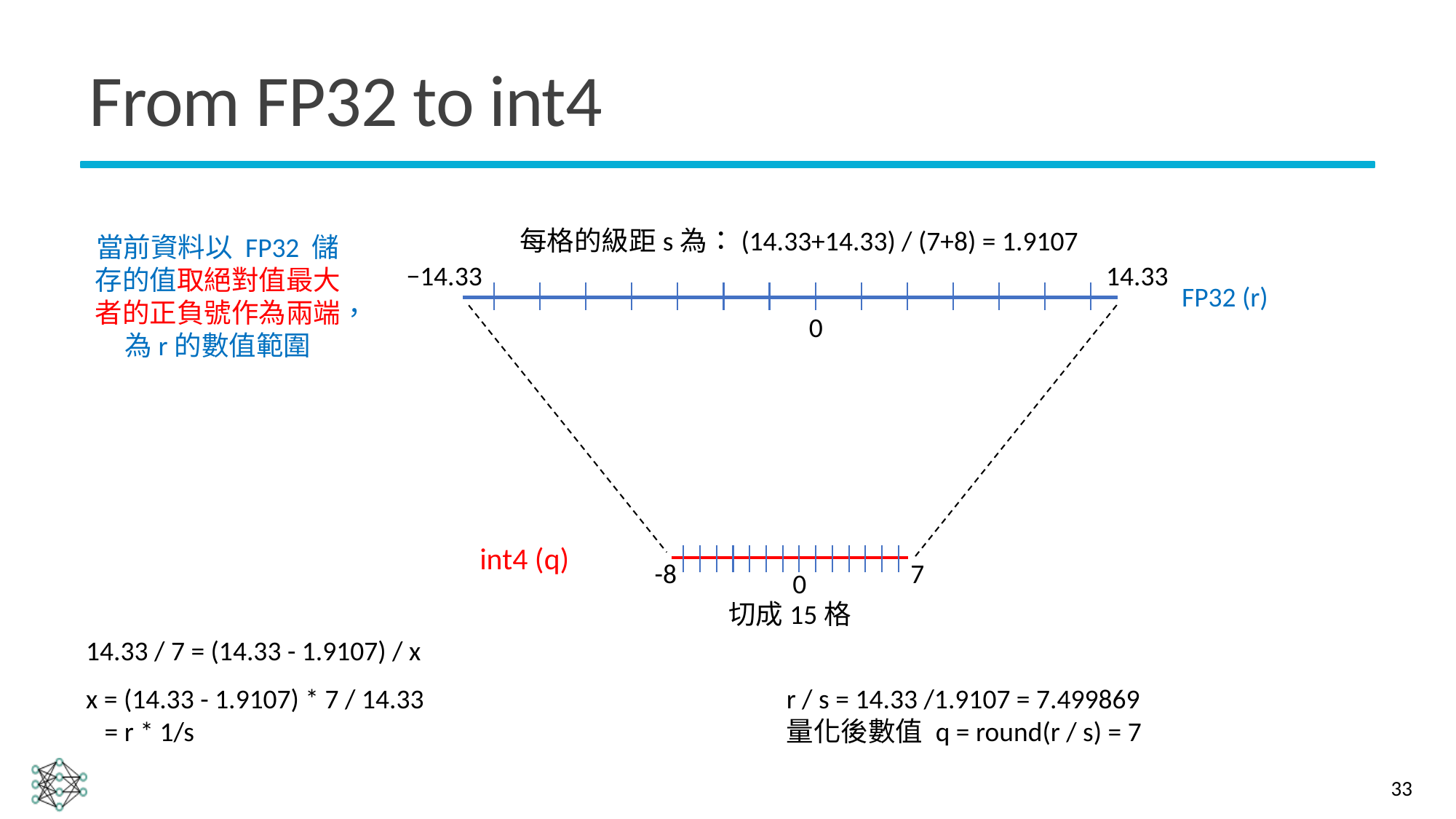

# From FP32 to int4
每格的級距s為：(14.33+14.33) / (7+8) = 1.9107
當前資料以 FP32 儲存的值取絕對值最大者的正負號作為兩端，為r的數值範圍
−14.33
14.33
FP32 (r)
0
int4 (q)
-8
7
0
切成15格
14.33 / 7 = (14.33 - 1.9107) / x
x = (14.33 - 1.9107) * 7 / 14.33
   = r * 1/s
r / s = 14.33 /1.9107 = 7.499869
量化後數值 q = round(r / s) = 7
33